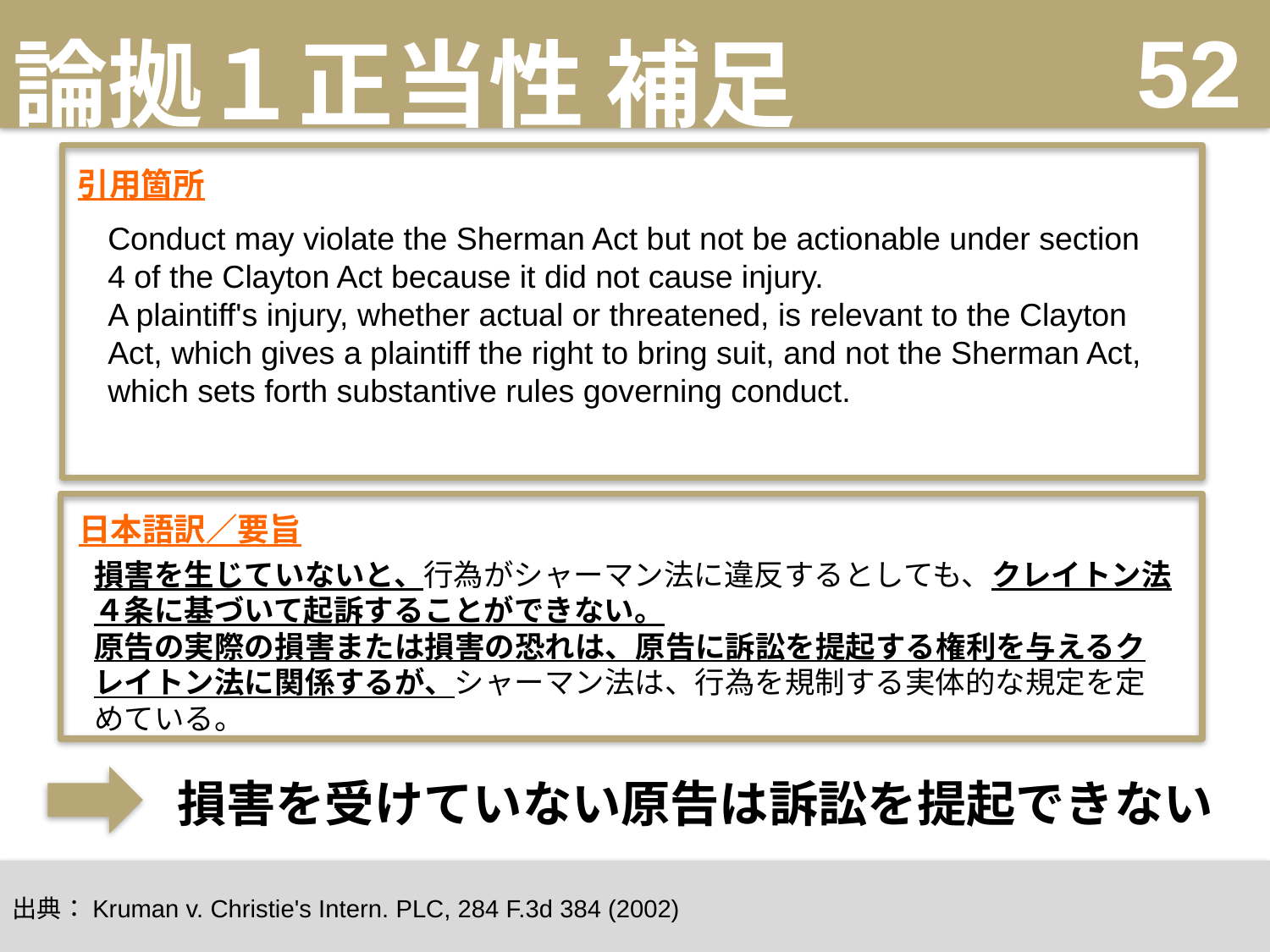

# 論拠１正当性 補足
52

引用箇所
Conduct may violate the Sherman Act but not be actionable under section 4 of the Clayton Act because it did not cause injury.
A plaintiff's injury, whether actual or threatened, is relevant to the Clayton Act, which gives a plaintiff the right to bring suit, and not the Sherman Act, which sets forth substantive rules governing conduct.

日本語訳／要旨
損害を生じていないと、行為がシャーマン法に違反するとしても、クレイトン法４条に基づいて起訴することができない。
原告の実際の損害または損害の恐れは、原告に訴訟を提起する権利を与えるクレイトン法に関係するが、シャーマン法は、行為を規制する実体的な規定を定めている。

損害を受けていない原告は訴訟を提起できない
出典：Kruman v. Christie's Intern. PLC, 284 F.3d 384 (2002)